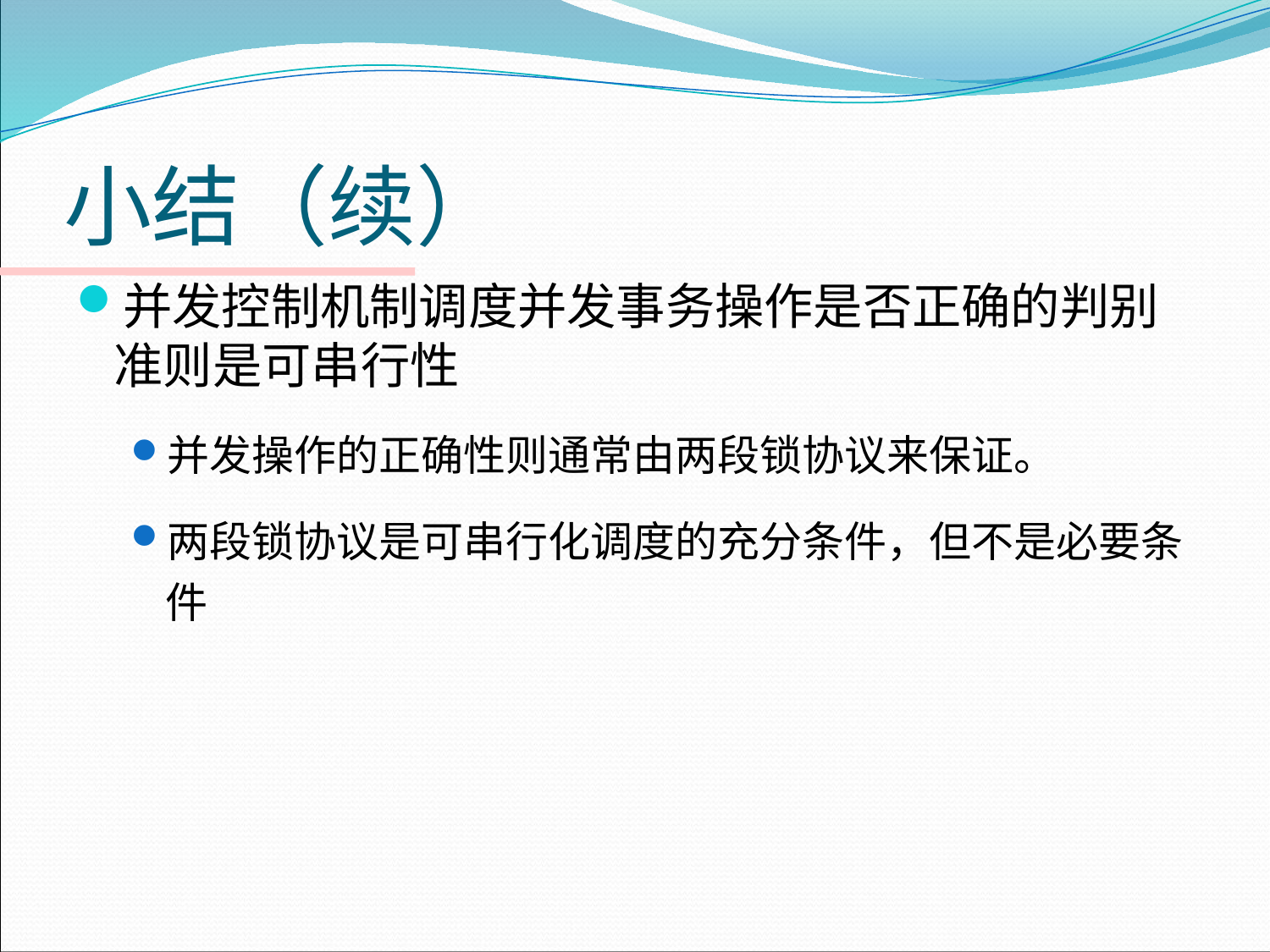

# 小结（续）
并发控制机制调度并发事务操作是否正确的判别准则是可串行性
并发操作的正确性则通常由两段锁协议来保证。
两段锁协议是可串行化调度的充分条件，但不是必要条件
1054